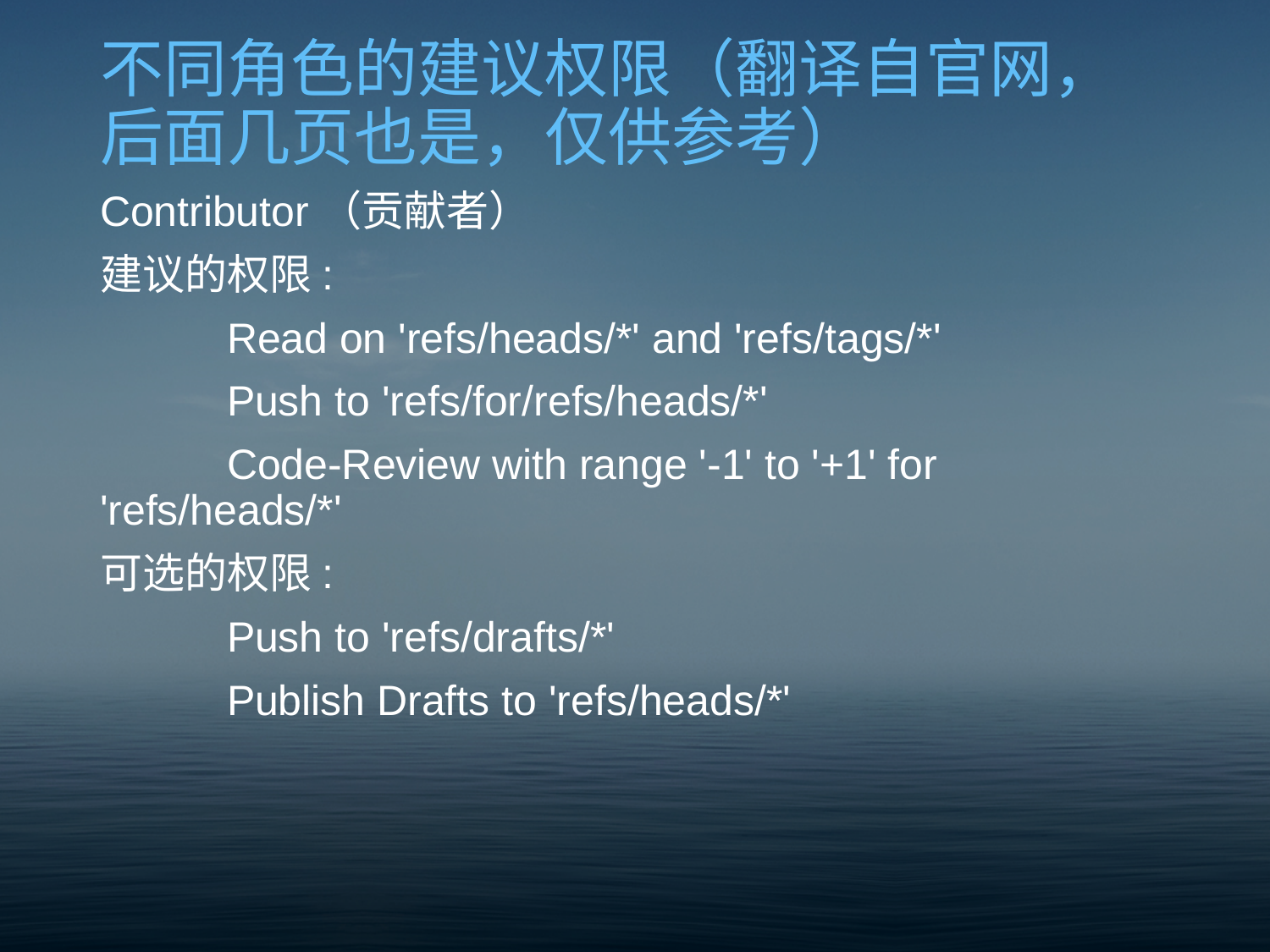

# 不同角色的建议权限（翻译自官网，后面几页也是，仅供参考）
Contributor（贡献者）
建议的权限:
	Read on 'refs/heads/*' and 'refs/tags/*'
	Push to 'refs/for/refs/heads/*'
	Code-Review with range '-1' to '+1' for 'refs/heads/*'
可选的权限:
	Push to 'refs/drafts/*'
	Publish Drafts to 'refs/heads/*'